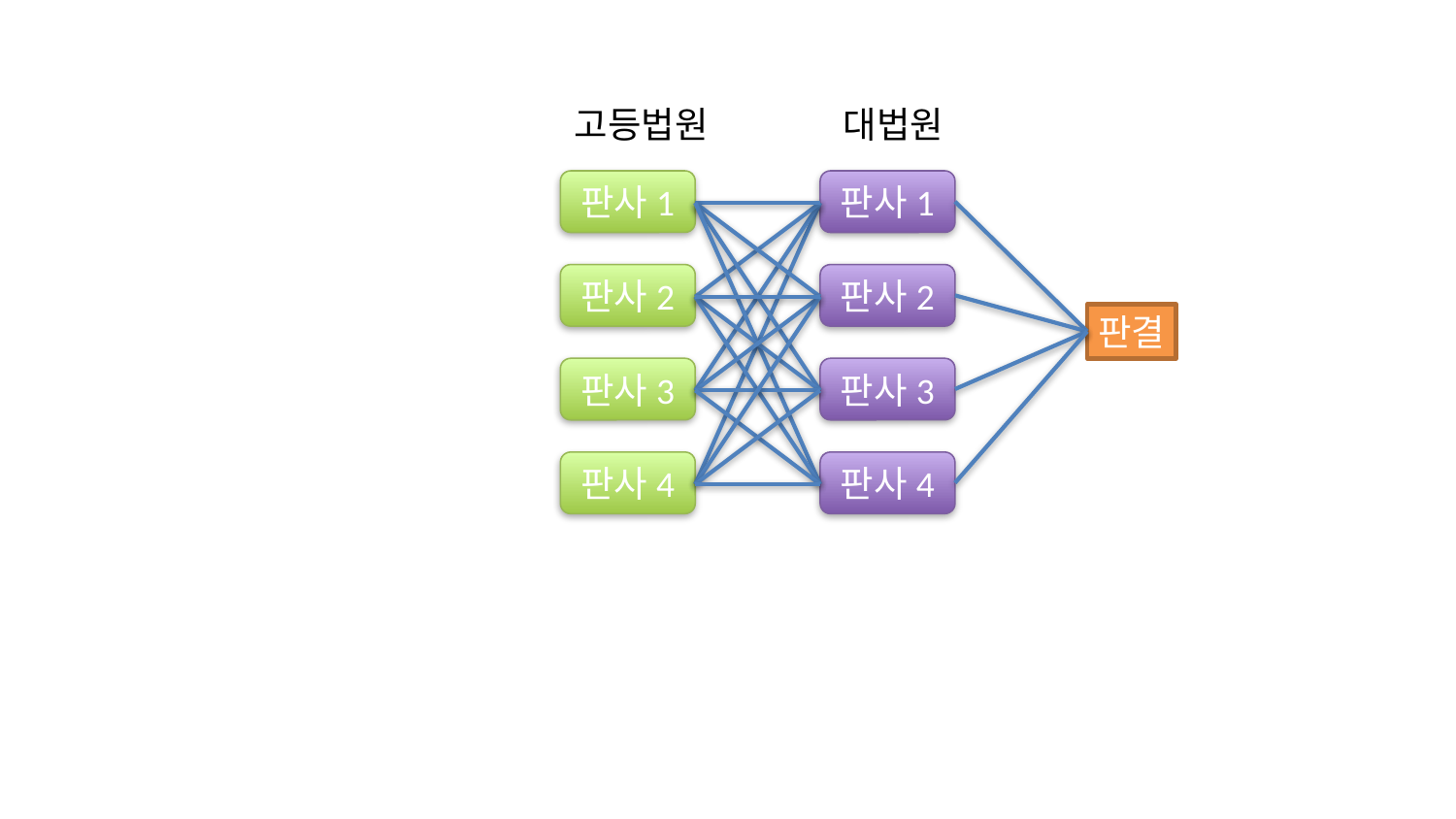

고등법원
판사1
판사2
판사3
판사4
대법원
판사1
판사2
판사3
판사4
판결